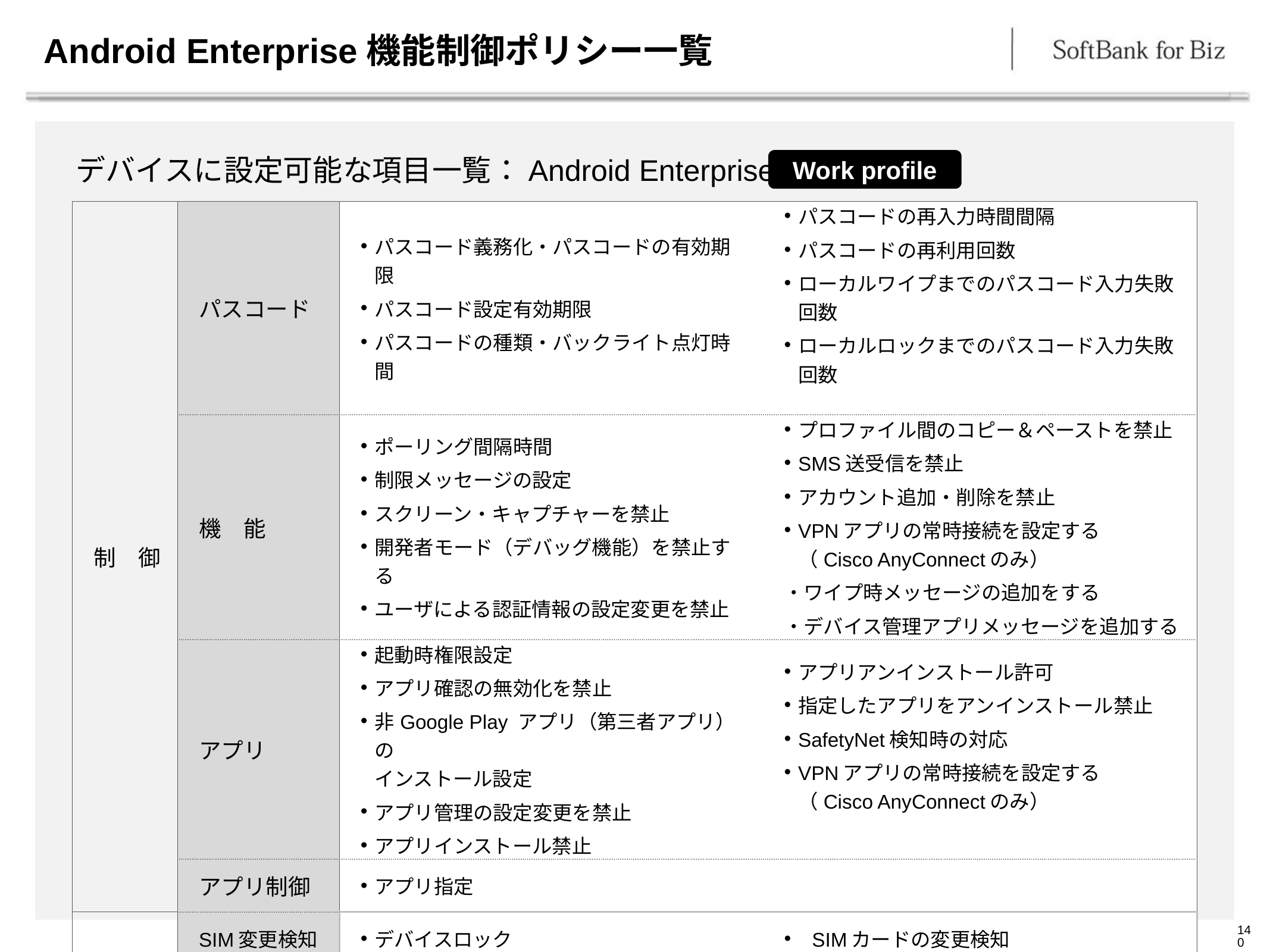

# Android Enterprise機能制御ポリシー一覧
デバイスに設定可能な項目一覧：Android Enterprise
Work profile
| 制　御 | パスコード | パスコード義務化・パスコードの有効期限 パスコード設定有効期限 パスコードの種類・バックライト点灯時間 | パスコードの再入力時間間隔 パスコードの再利用回数 ローカルワイプまでのパスコード入力失敗回数 ローカルロックまでのパスコード入力失敗回数 |
| --- | --- | --- | --- |
|  | 機　能 | ポーリング間隔時間 制限メッセージの設定 スクリーン・キャプチャーを禁止 開発者モード（デバッグ機能）を禁止する ユーザによる認証情報の設定変更を禁止 | プロファイル間のコピー＆ペーストを禁止 SMS送受信を禁止 アカウント追加・削除を禁止 VPNアプリの常時接続を設定する （Cisco AnyConnectのみ） ・ワイプ時メッセージの追加をする ・デバイス管理アプリメッセージを追加する |
|  | アプリ | 起動時権限設定 アプリ確認の無効化を禁止 非Google Play アプリ（第三者アプリ）の インストール設定 アプリ管理の設定変更を禁止 アプリインストール禁止 | アプリアンインストール許可 指定したアプリをアンインストール禁止 SafetyNet検知時の対応 VPNアプリの常時接続を設定する （Cisco AnyConnectのみ） |
|  | アプリ制御 | アプリ指定 |  |
|  | SIM変更検知 | デバイスロック | SIMカードの変更検知 |
140